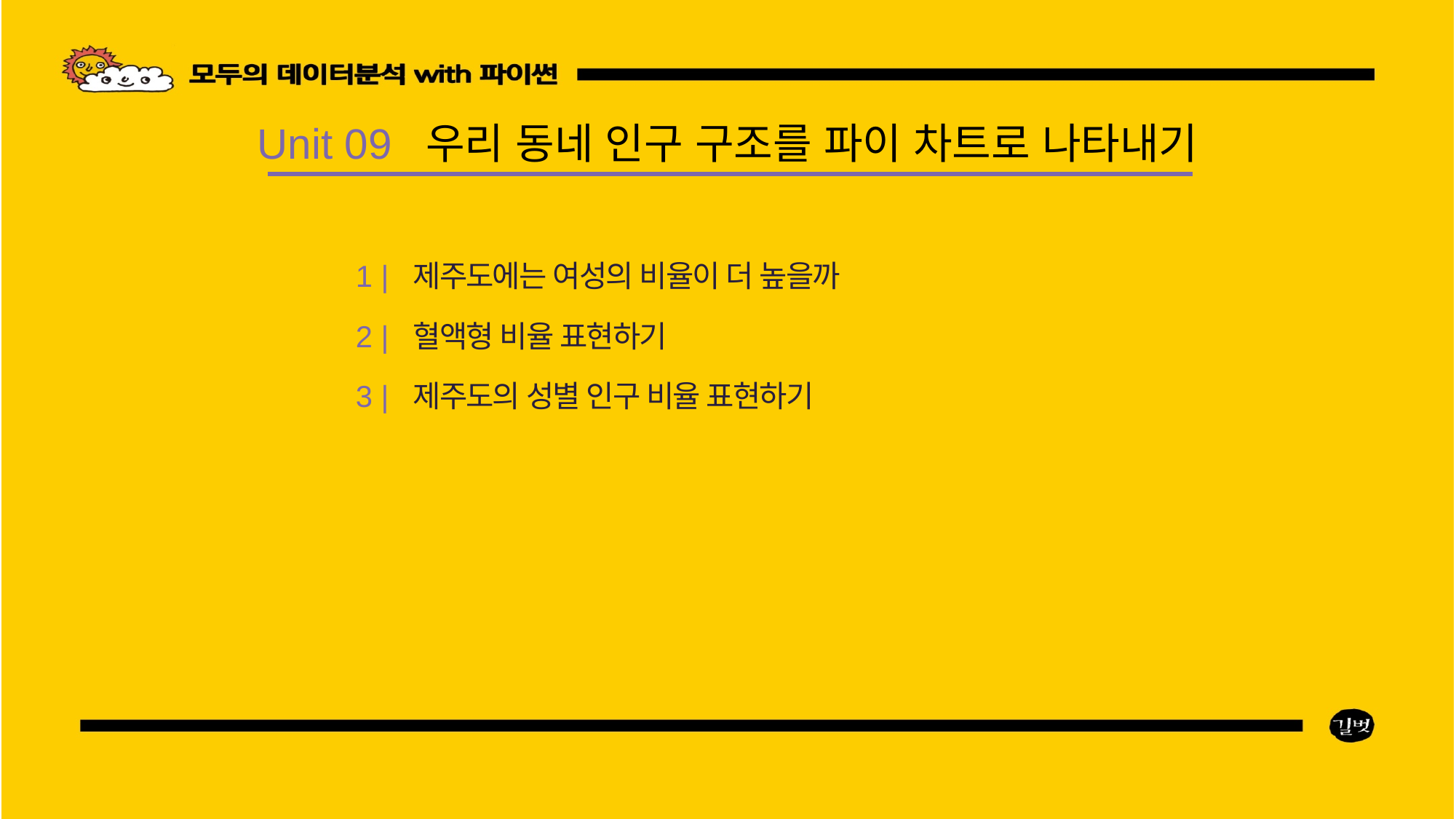

Unit 09  우리 동네 인구 구조를 파이 차트로 나타내기
1 |  제주도에는 여성의 비율이 더 높을까
2 |  혈액형 비율 표현하기
3 |  제주도의 성별 인구 비율 표현하기